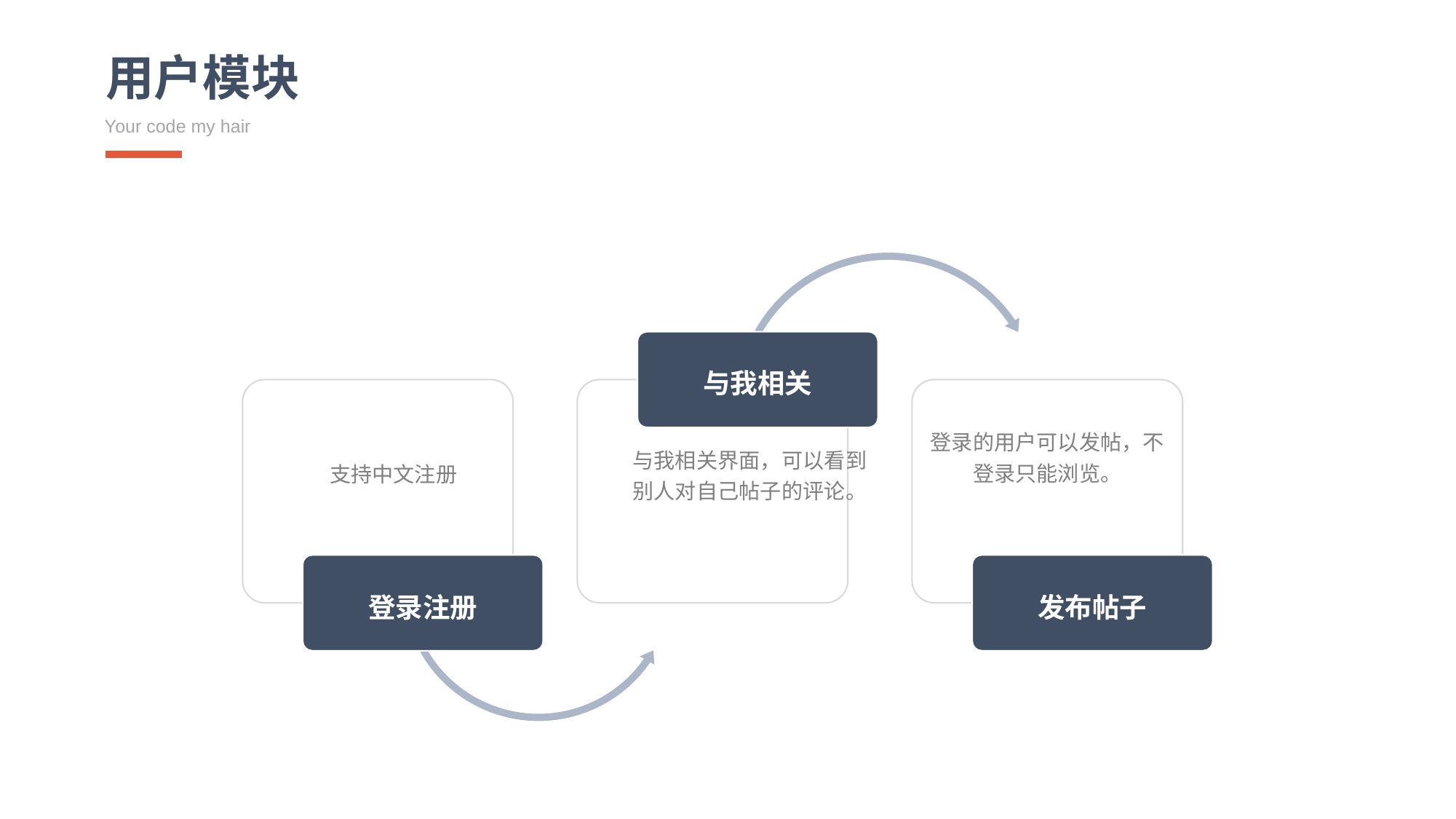

用户模块
Your code my hair

与我相关

登录的用户可以发帖，不登录只能浏览。

登录注册
发布帖子
与我相关界面，可以看到别人对自己帖子的评论。
支持中文注册